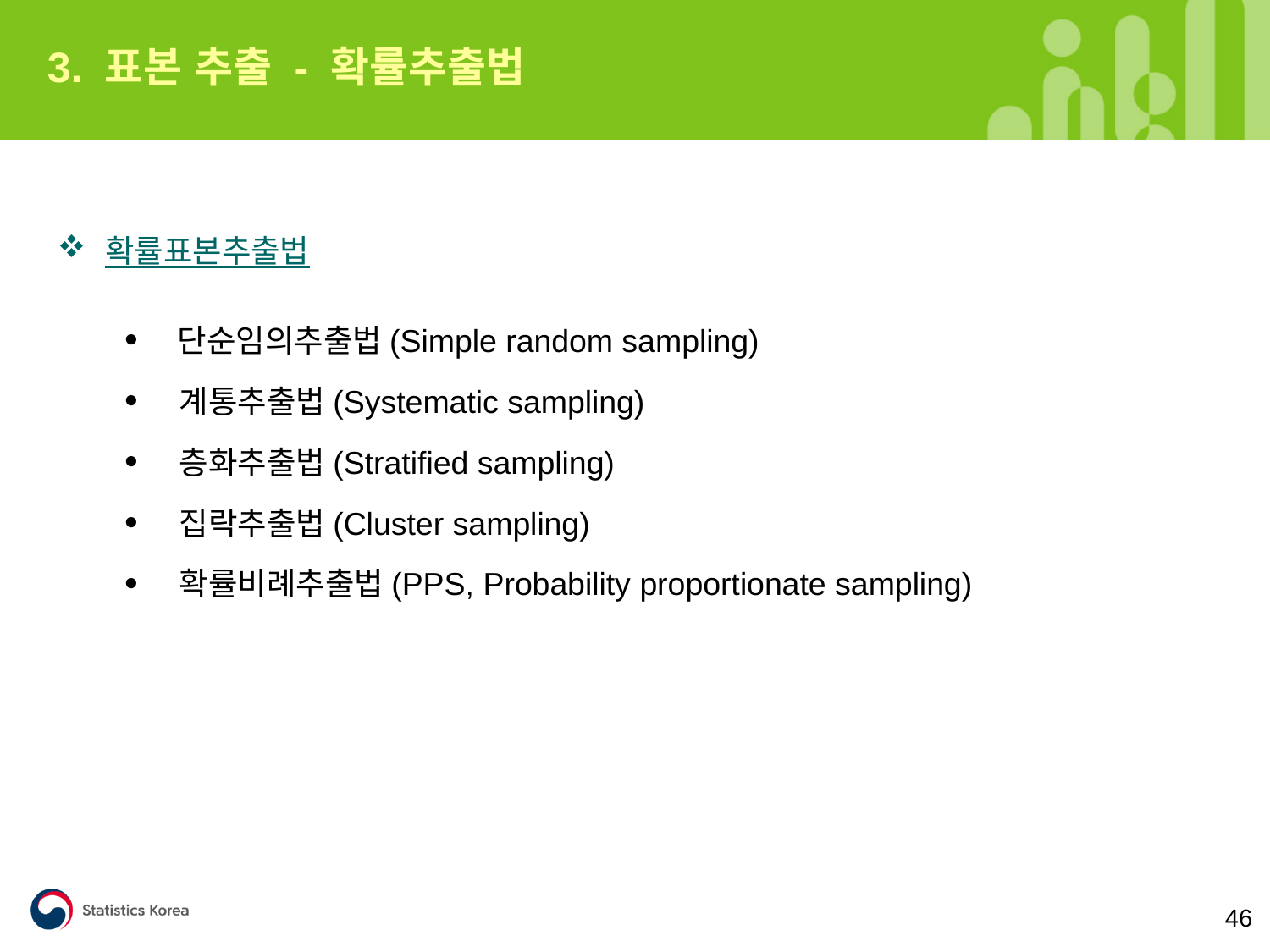

3. 표본 추출 - 확률추출법
확률표본추출법

 단순임의추출법(Simple random sampling)
 계통추출법(Systematic sampling)
 층화추출법(Stratified sampling)
 집락추출법(Cluster sampling)
 확률비례추출법(PPS, Probability proportionate sampling)